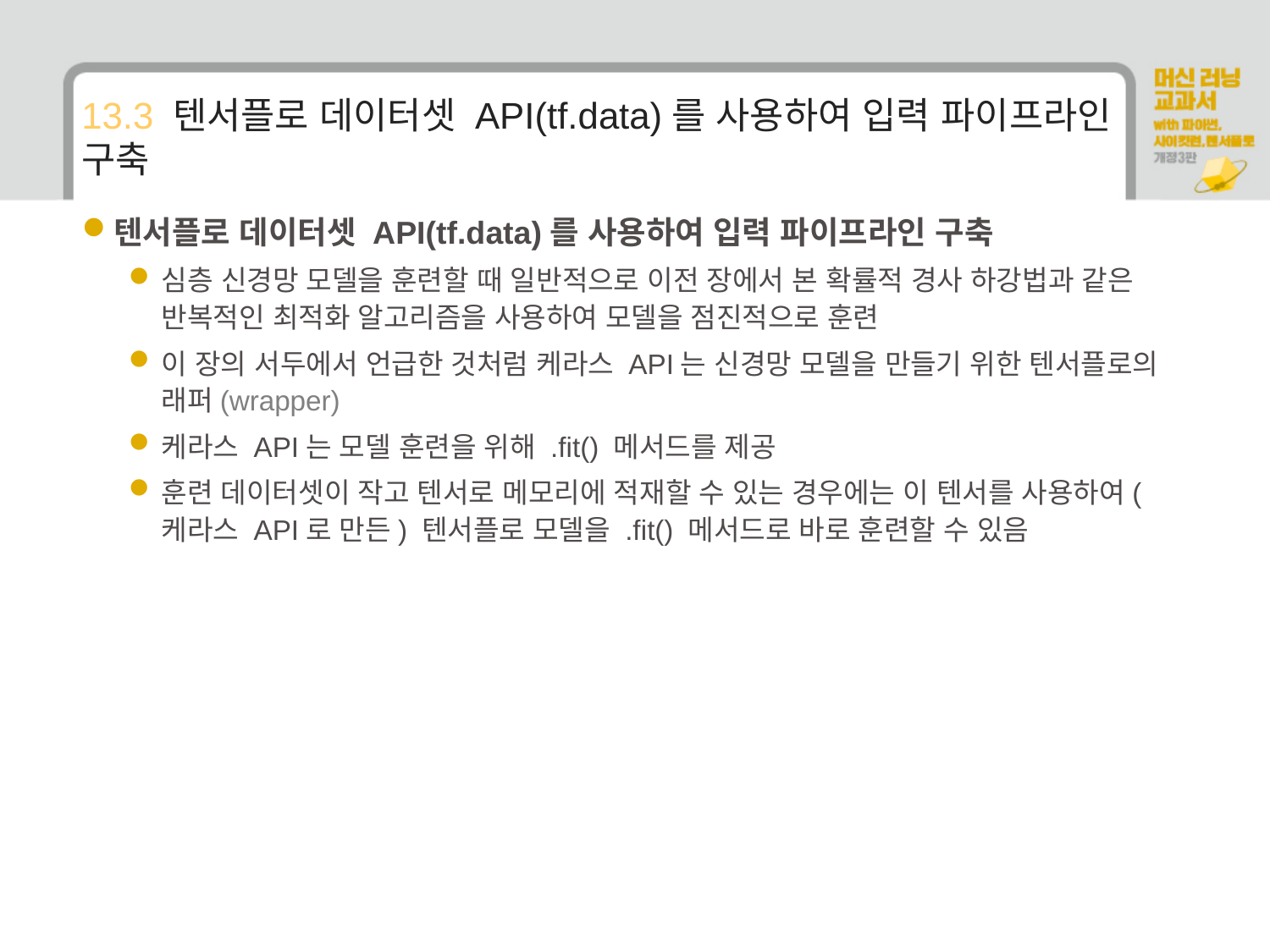

# 13.3 텐서플로 데이터셋 API(tf.data)를 사용하여 입력 파이프라인 구축
텐서플로 데이터셋 API(tf.data)를 사용하여 입력 파이프라인 구축
심층 신경망 모델을 훈련할 때 일반적으로 이전 장에서 본 확률적 경사 하강법과 같은 반복적인 최적화 알고리즘을 사용하여 모델을 점진적으로 훈련
이 장의 서두에서 언급한 것처럼 케라스 API는 신경망 모델을 만들기 위한 텐서플로의 래퍼(wrapper)
케라스 API는 모델 훈련을 위해 .fit() 메서드를 제공
훈련 데이터셋이 작고 텐서로 메모리에 적재할 수 있는 경우에는 이 텐서를 사용하여(케라스 API로 만든) 텐서플로 모델을 .fit() 메서드로 바로 훈련할 수 있음